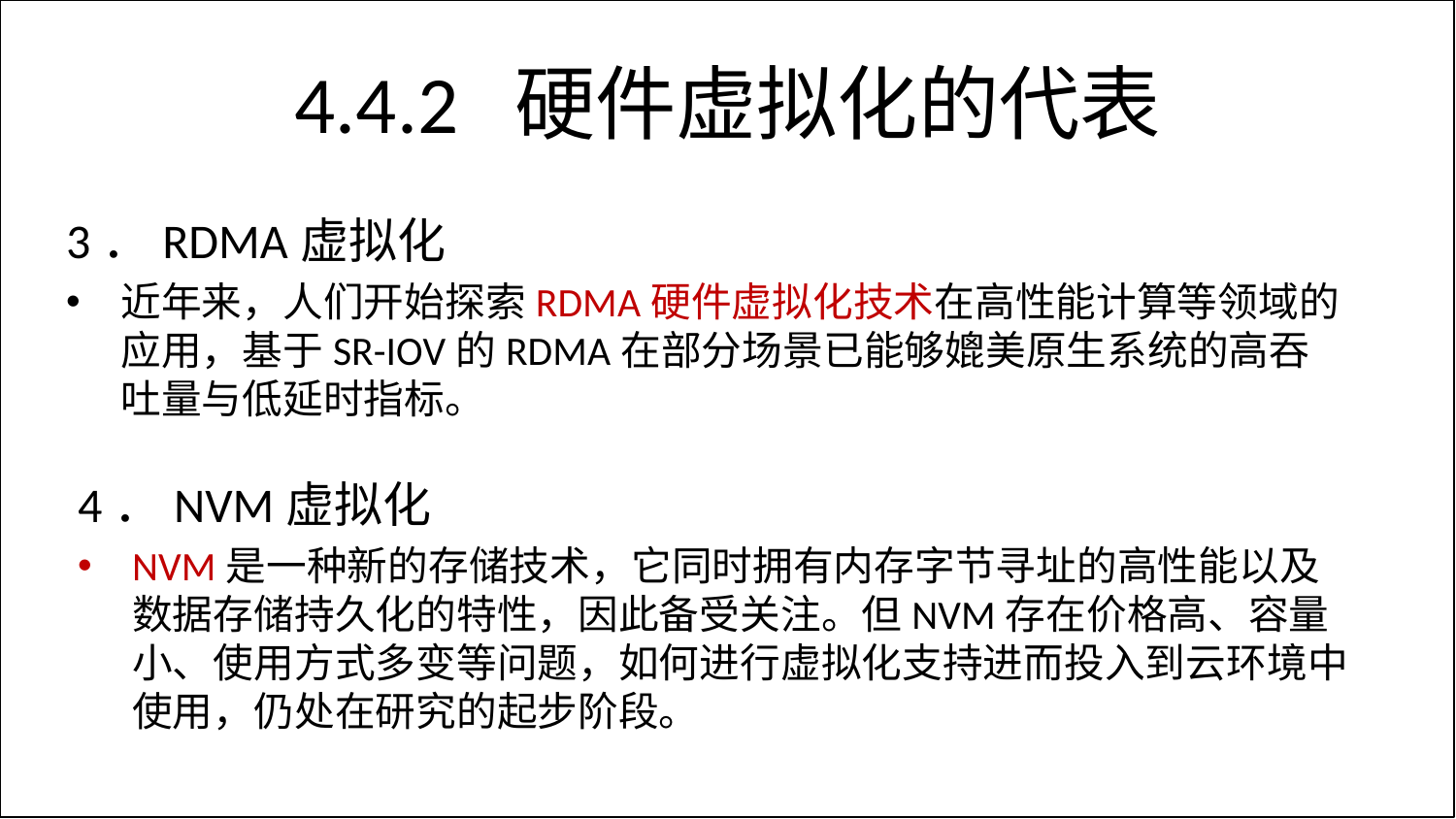

# 4.4.2  硬件虚拟化的代表
3．RDMA虚拟化
近年来，人们开始探索RDMA硬件虚拟化技术在高性能计算等领域的应用，基于SR-IOV的RDMA在部分场景已能够媲美原生系统的高吞吐量与低延时指标。
4．NVM虚拟化
NVM是一种新的存储技术，它同时拥有内存字节寻址的高性能以及数据存储持久化的特性，因此备受关注。但NVM存在价格高、容量小、使用方式多变等问题，如何进行虚拟化支持进而投入到云环境中使用，仍处在研究的起步阶段。